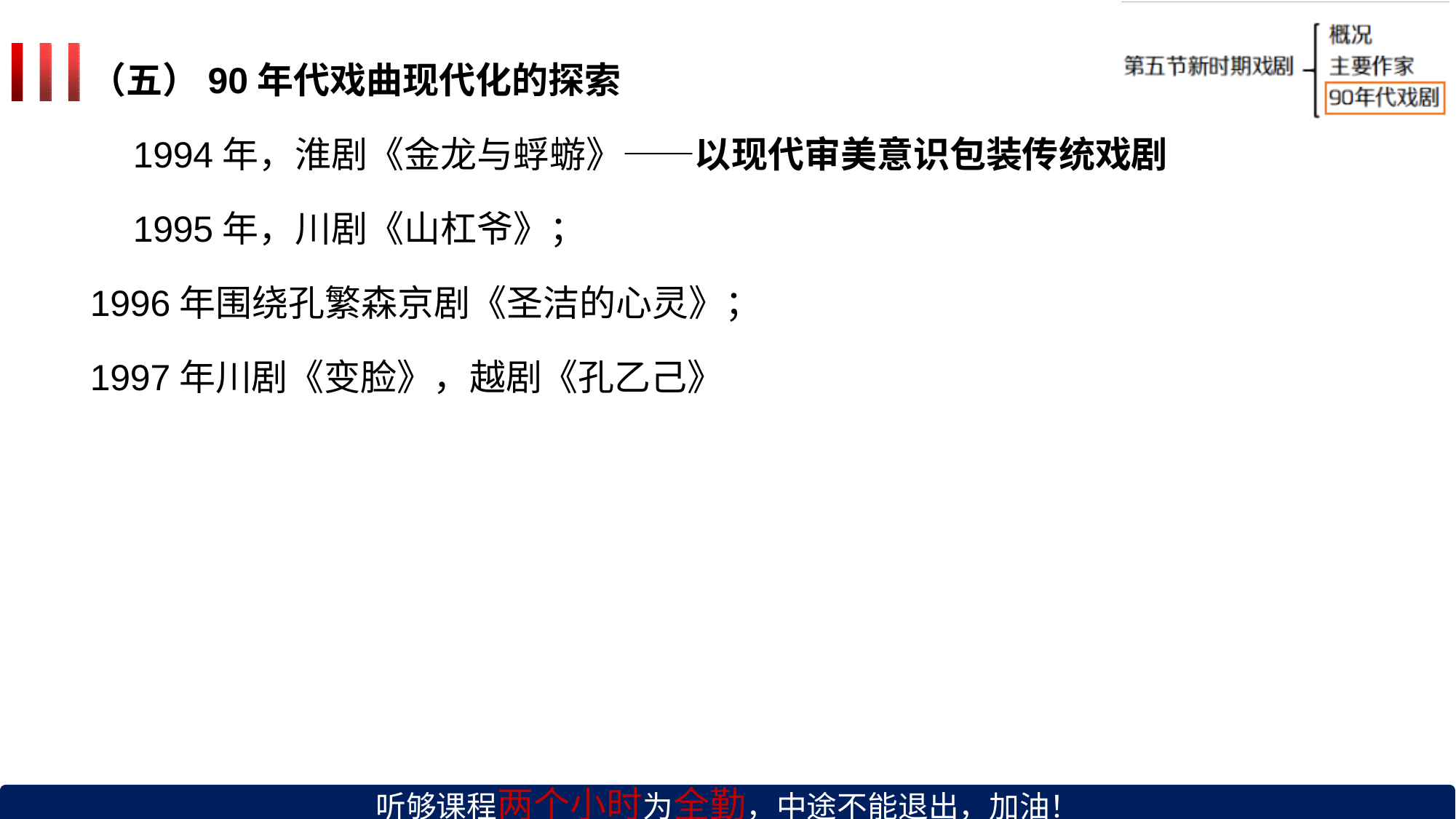

（五）90年代戏曲现代化的探索
1994年，淮剧《金龙与蜉蝣》——以现代审美意识包装传统戏剧
1995年，川剧《山杠爷》；
1996年围绕孔繁森京剧《圣洁的心灵》；
1997年川剧《变脸》，越剧《孔乙己》

听够课程两个小时为全勤，中途不能退出，加油！